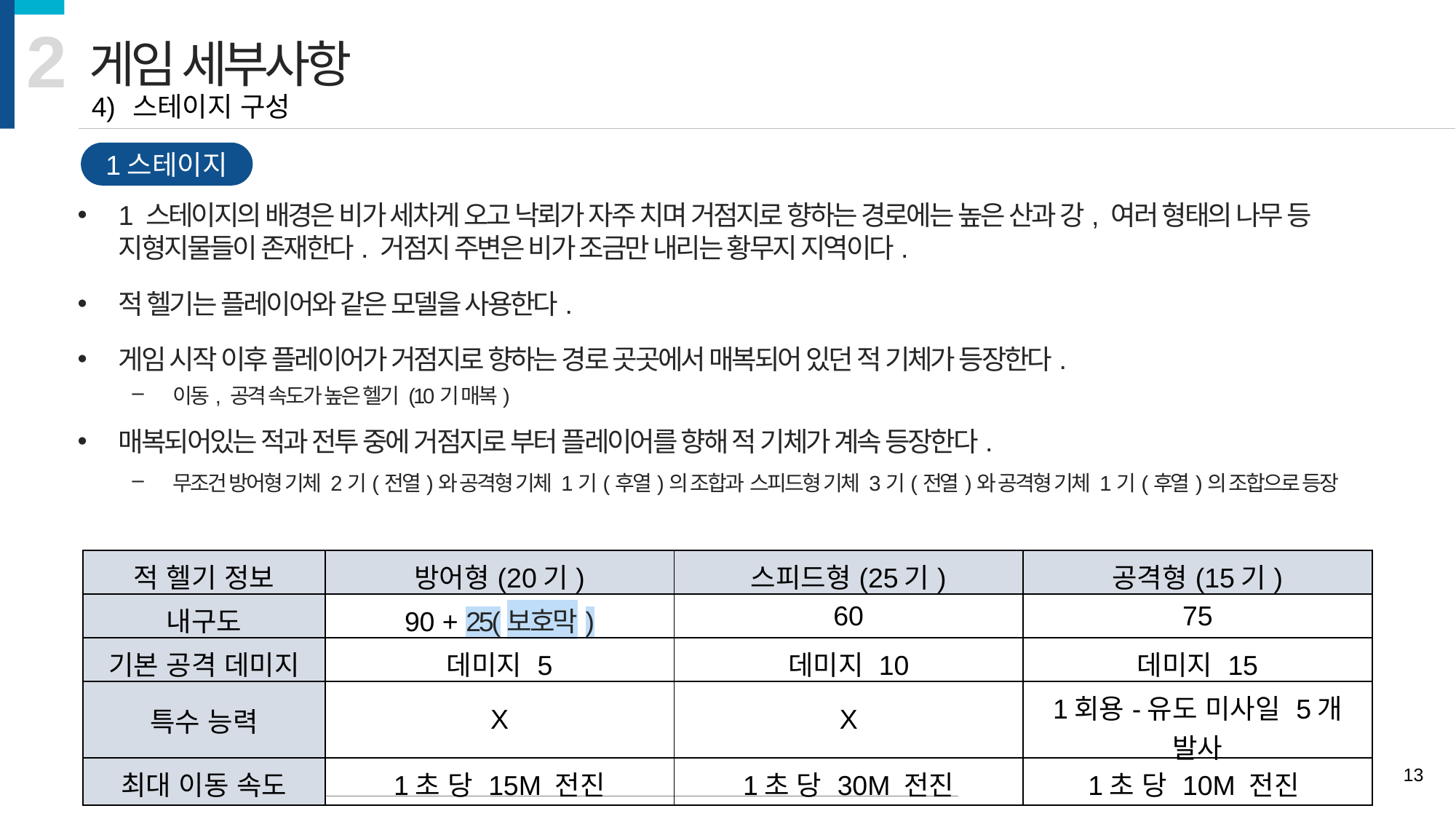

2
게임 세부사항
스테이지 구성
1스테이지
1 스테이지의 배경은 비가 세차게 오고 낙뢰가 자주 치며 거점지로 향하는 경로에는 높은 산과 강, 여러 형태의 나무 등 지형지물들이 존재한다. 거점지 주변은 비가 조금만 내리는 황무지 지역이다.
적 헬기는 플레이어와 같은 모델을 사용한다.
게임 시작 이후 플레이어가 거점지로 향하는 경로 곳곳에서 매복되어 있던 적 기체가 등장한다.
이동, 공격 속도가 높은 헬기 (10기 매복)
매복되어있는 적과 전투 중에 거점지로 부터 플레이어를 향해 적 기체가 계속 등장한다.
무조건 방어형 기체 2기(전열)와 공격형 기체 1기(후열)의 조합과  스피드형 기체 3기(전열)와 공격형 기체 1기(후열)의 조합으로 등장
| 적 헬기 정보 | 방어형(20기) | 스피드형(25기) | 공격형(15기) |
| --- | --- | --- | --- |
| 내구도 | 90 + 25(보호막) | 60 | 75 |
| 기본 공격 데미지 | 데미지 5 | 데미지 10 | 데미지 15 |
| 특수 능력 | X | X | 1회용-유도 미사일 5개 발사 |
| 최대 이동 속도 | 1초 당 15M 전진 | 1초 당 30M 전진 | 1초 당 10M 전진 |
13